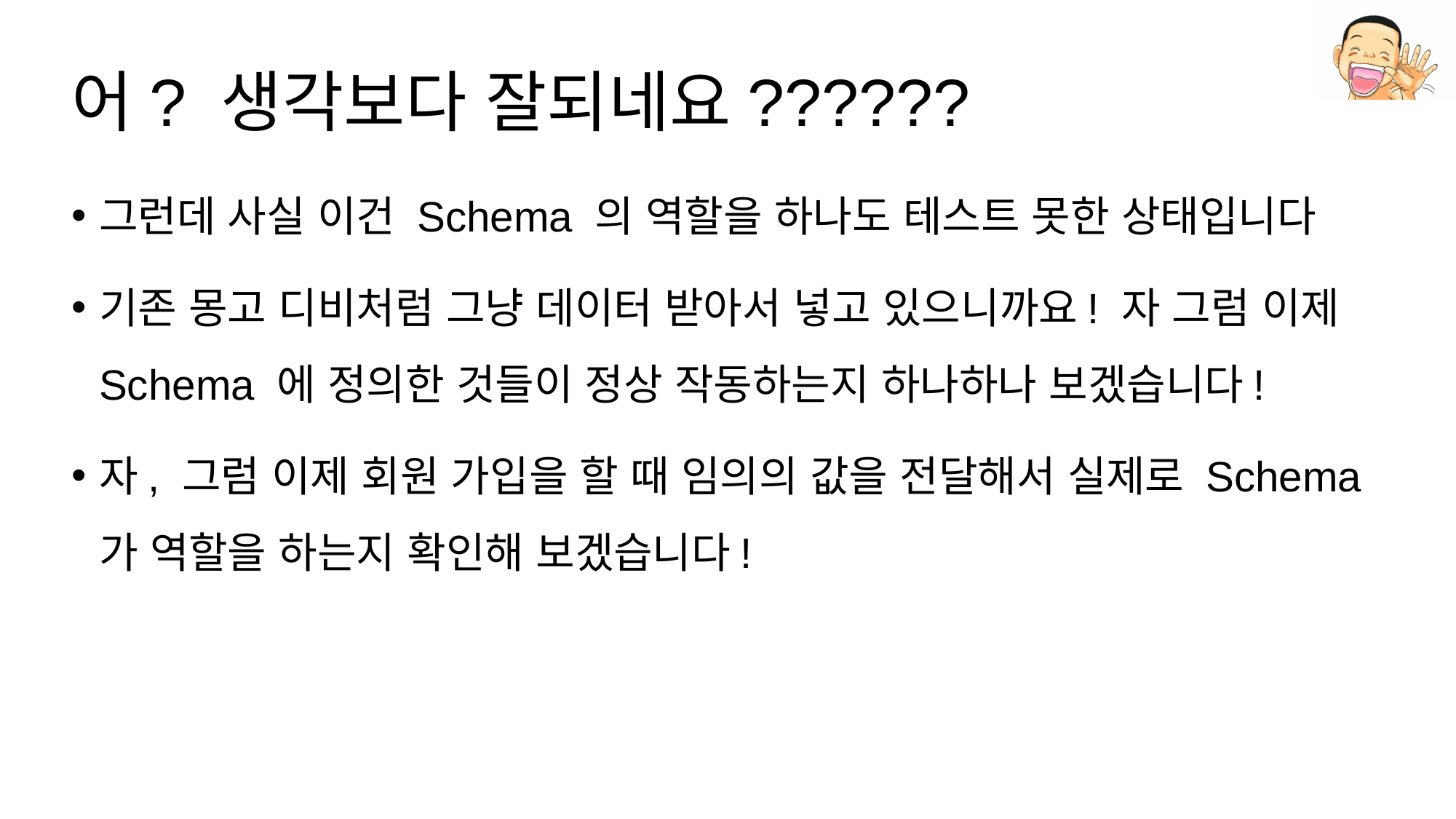

# 어? 생각보다 잘되네요??????
그런데 사실 이건 Schema 의 역할을 하나도 테스트 못한 상태입니다
기존 몽고 디비처럼 그냥 데이터 받아서 넣고 있으니까요! 자 그럼 이제 Schema 에 정의한 것들이 정상 작동하는지 하나하나 보겠습니다!
자, 그럼 이제 회원 가입을 할 때 임의의 값을 전달해서 실제로 Schema 가 역할을 하는지 확인해 보겠습니다!